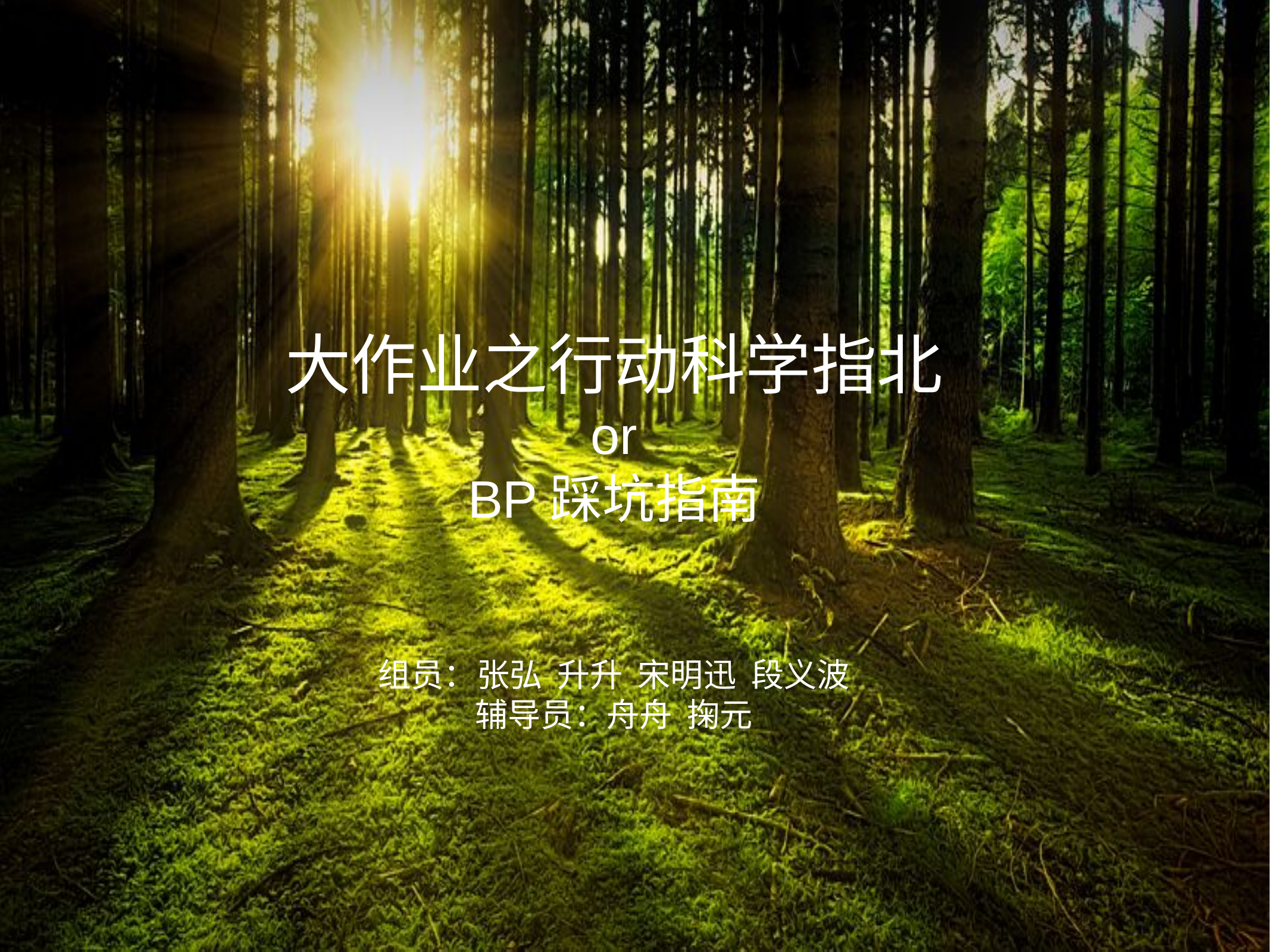

# 大作业之行动科学指北
or
BP踩坑指南

组员：张弘  升升  宋明迅  段义波
辅导员：舟舟  掬元